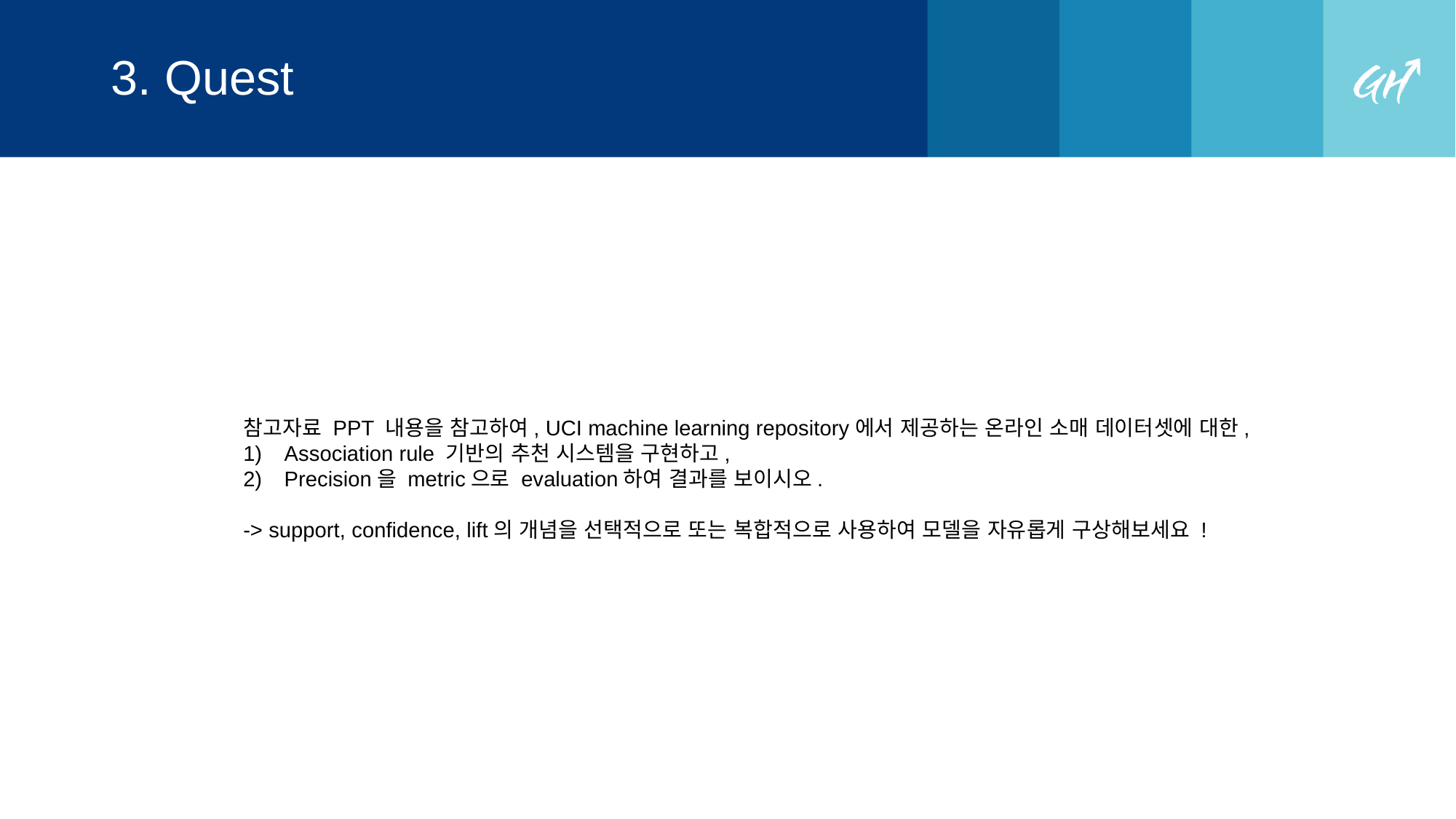

# 3. Quest
참고자료 PPT 내용을 참고하여, UCI machine learning repository에서 제공하는 온라인 소매 데이터셋에 대한,
Association rule 기반의 추천 시스템을 구현하고,
Precision을 metric으로 evaluation하여 결과를 보이시오.

-> support, confidence, lift의 개념을 선택적으로 또는 복합적으로 사용하여 모델을 자유롭게 구상해보세요 !